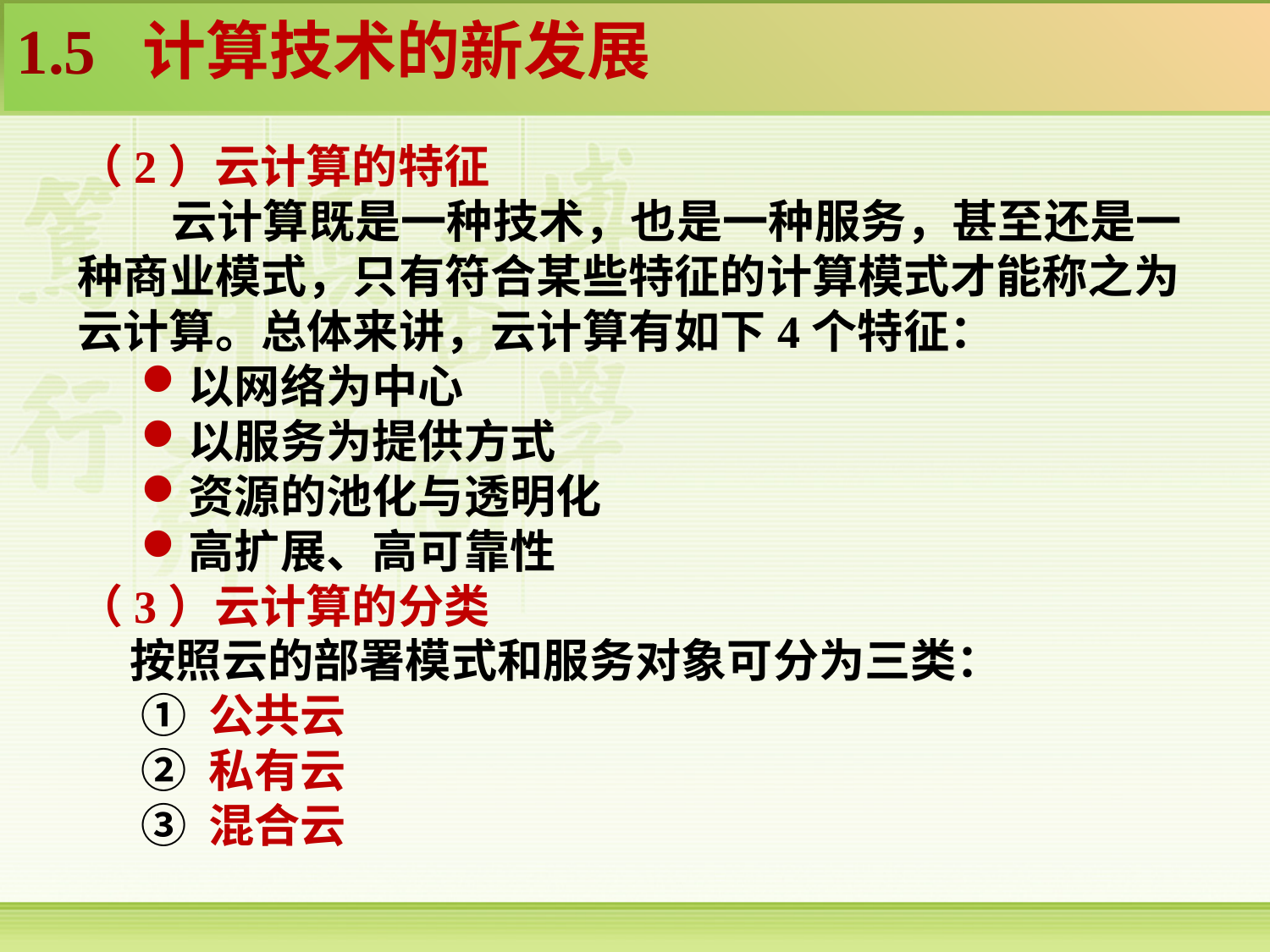

1.5  计算技术的新发展
（2）云计算的特征
        云计算既是一种技术，也是一种服务，甚至还是一种商业模式，只有符合某些特征的计算模式才能称之为云计算。总体来讲，云计算有如下4个特征：
以网络为中心
以服务为提供方式
资源的池化与透明化
高扩展、高可靠性
（3）云计算的分类
    按照云的部署模式和服务对象可分为三类：
① 公共云
② 私有云
③ 混合云

82